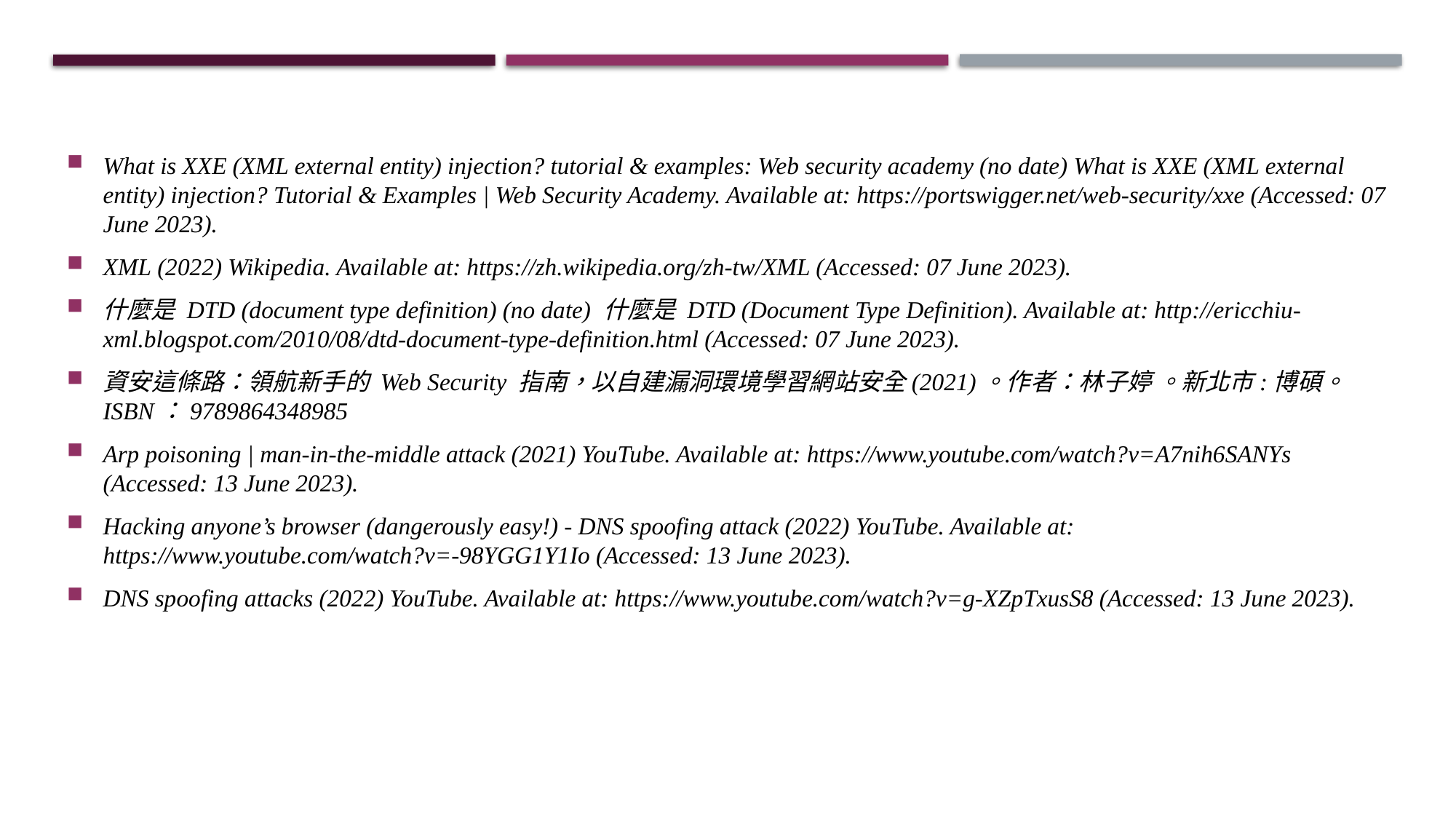

What is XXE (XML external entity) injection? tutorial & examples: Web security academy (no date) What is XXE (XML external entity) injection? Tutorial & Examples | Web Security Academy. Available at: https://portswigger.net/web-security/xxe (Accessed: 07 June 2023).
XML (2022) Wikipedia. Available at: https://zh.wikipedia.org/zh-tw/XML (Accessed: 07 June 2023).
什麼是 DTD (document type definition) (no date) 什麼是 DTD (Document Type Definition). Available at: http://ericchiu-xml.blogspot.com/2010/08/dtd-document-type-definition.html (Accessed: 07 June 2023).
資安這條路：領航新手的 Web Security 指南，以自建漏洞環境學習網站安全(2021)。作者：林子婷 。新北市:博碩。 ISBN：9789864348985
Arp poisoning | man-in-the-middle attack (2021) YouTube. Available at: https://www.youtube.com/watch?v=A7nih6SANYs (Accessed: 13 June 2023).
Hacking anyone’s browser (dangerously easy!) - DNS spoofing attack (2022) YouTube. Available at: https://www.youtube.com/watch?v=-98YGG1Y1Io (Accessed: 13 June 2023).
DNS spoofing attacks (2022) YouTube. Available at: https://www.youtube.com/watch?v=g-XZpTxusS8 (Accessed: 13 June 2023).